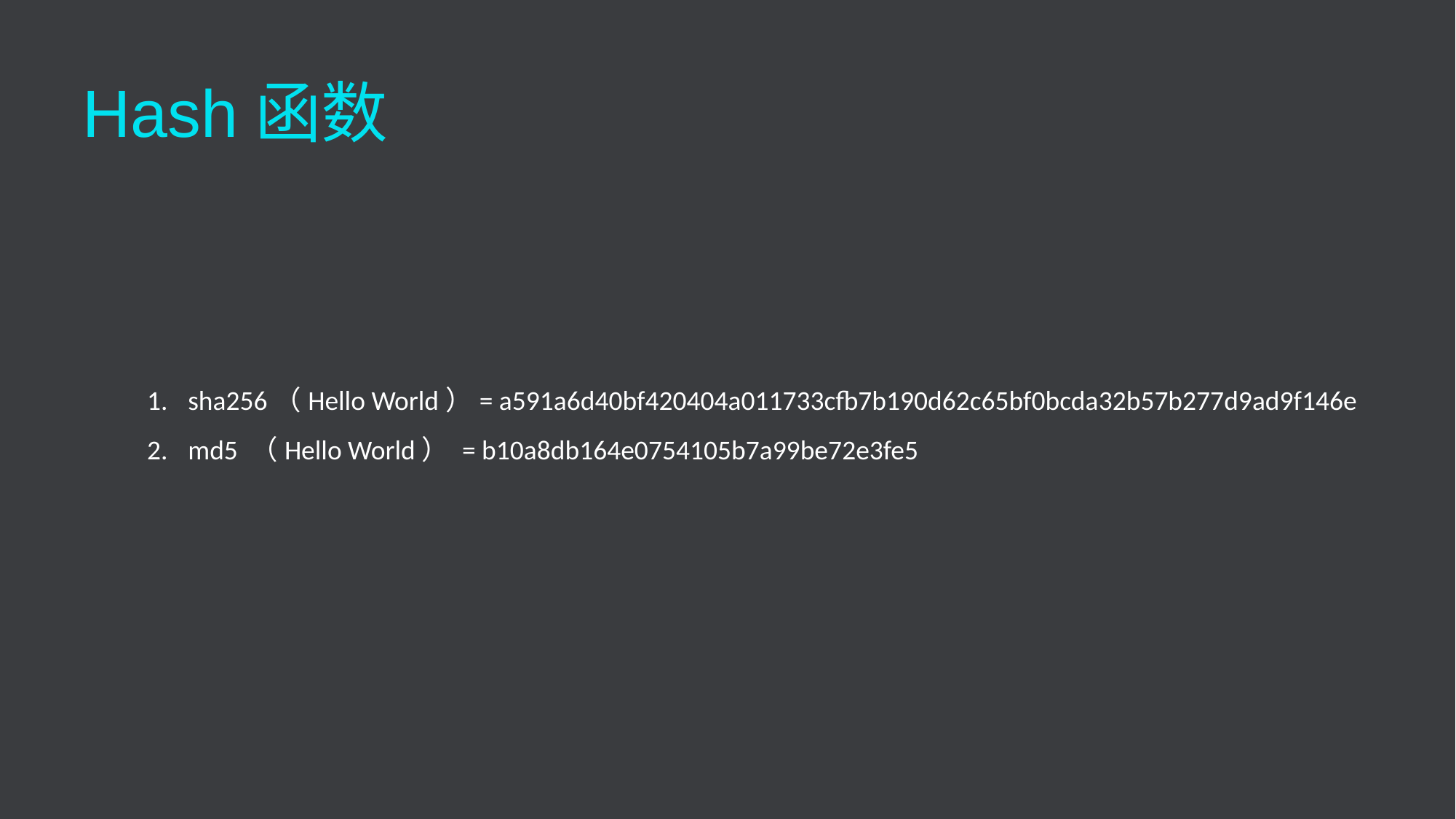

# Hash函数
sha256（Hello World）= a591a6d40bf420404a011733cfb7b190d62c65bf0bcda32b57b277d9ad9f146e
md5 （Hello World） = b10a8db164e0754105b7a99be72e3fe5